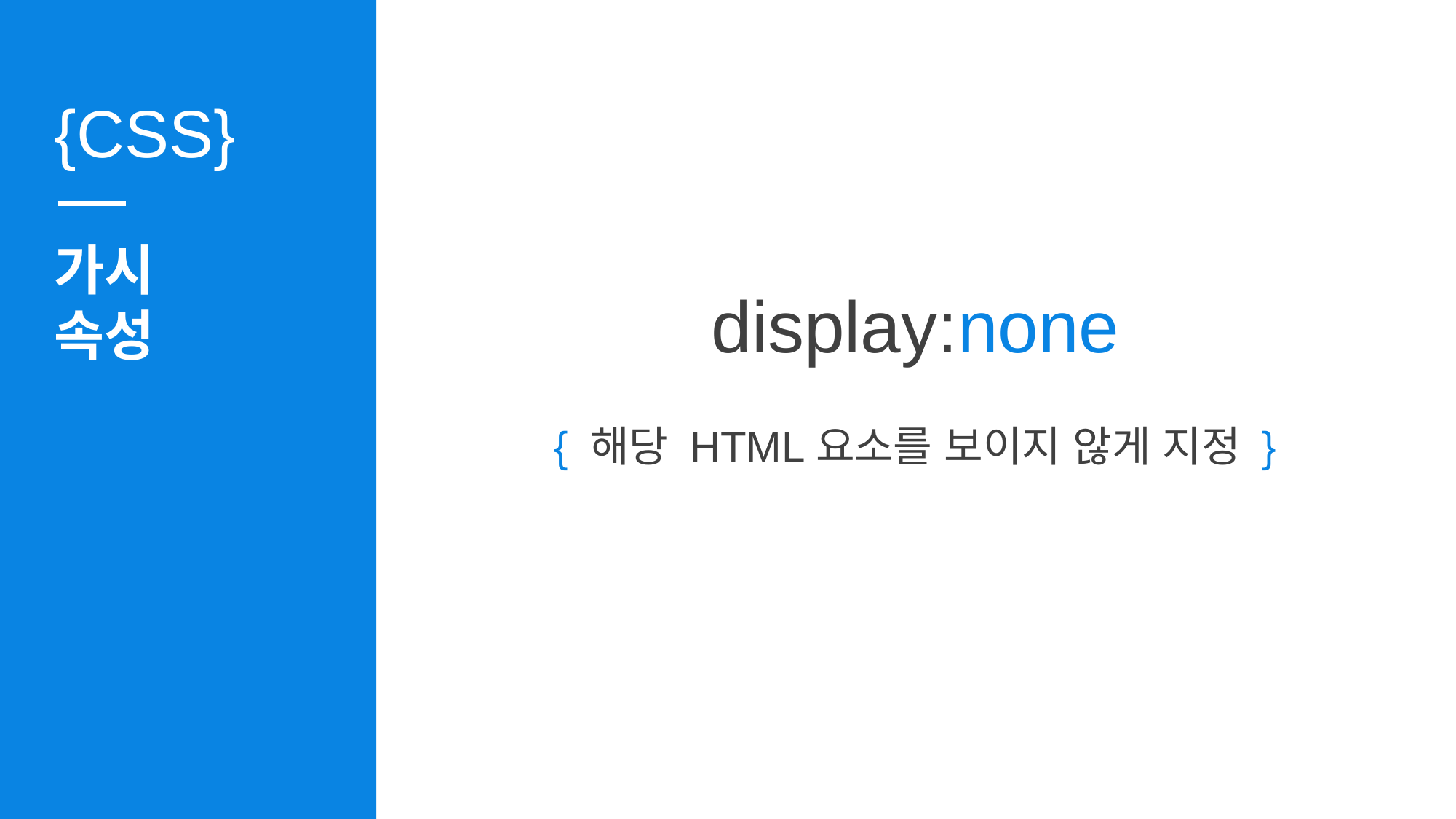

가시
속성
display:none
{ 해당 HTML요소를 보이지 않게 지정 }